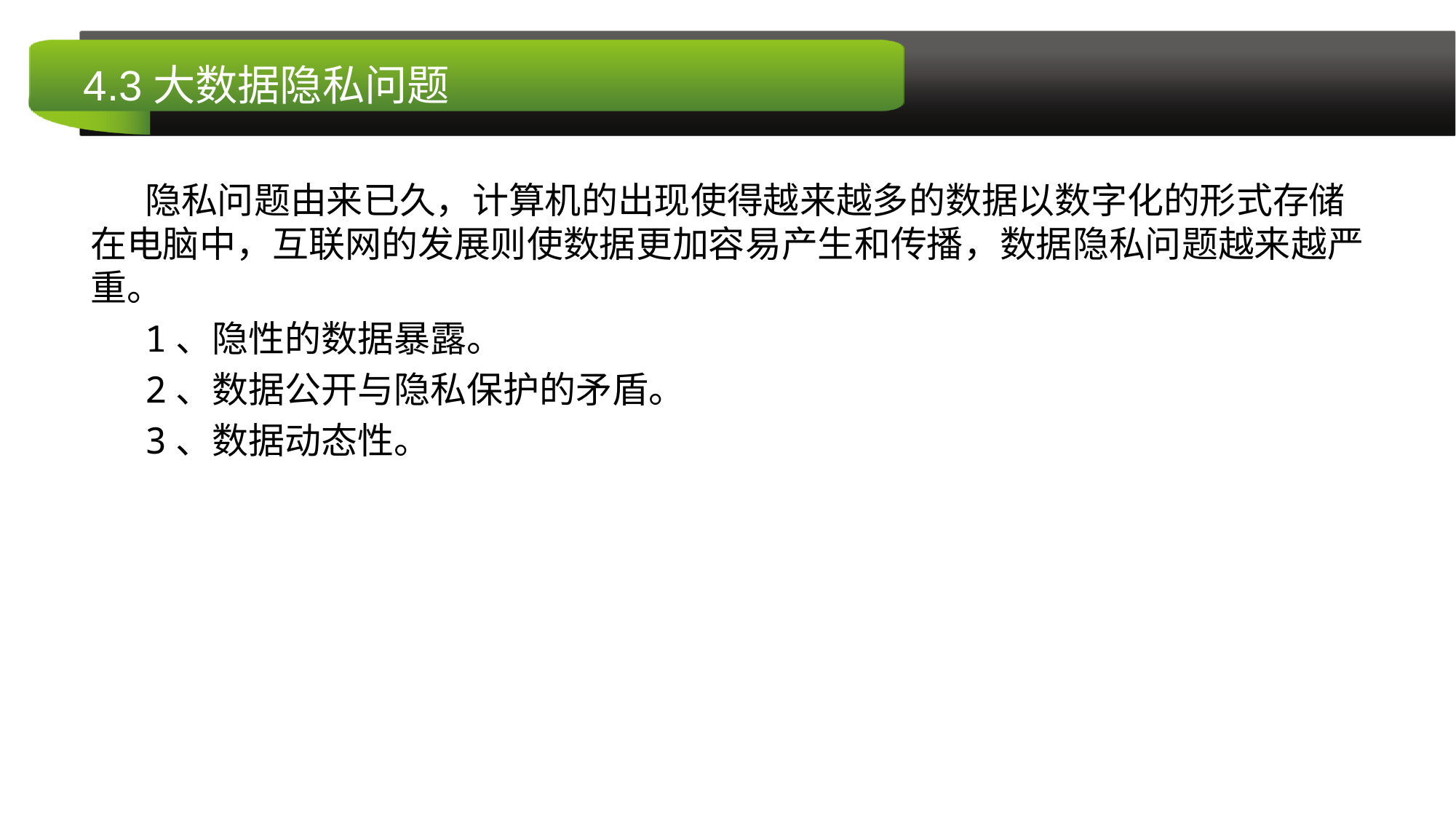

# 4.3大数据隐私问题
隐私问题由来已久，计算机的出现使得越来越多的数据以数字化的形式存储在电脑中，互联网的发展则使数据更加容易产生和传播，数据隐私问题越来越严重。
1、隐性的数据暴露。
2、数据公开与隐私保护的矛盾。
3、数据动态性。